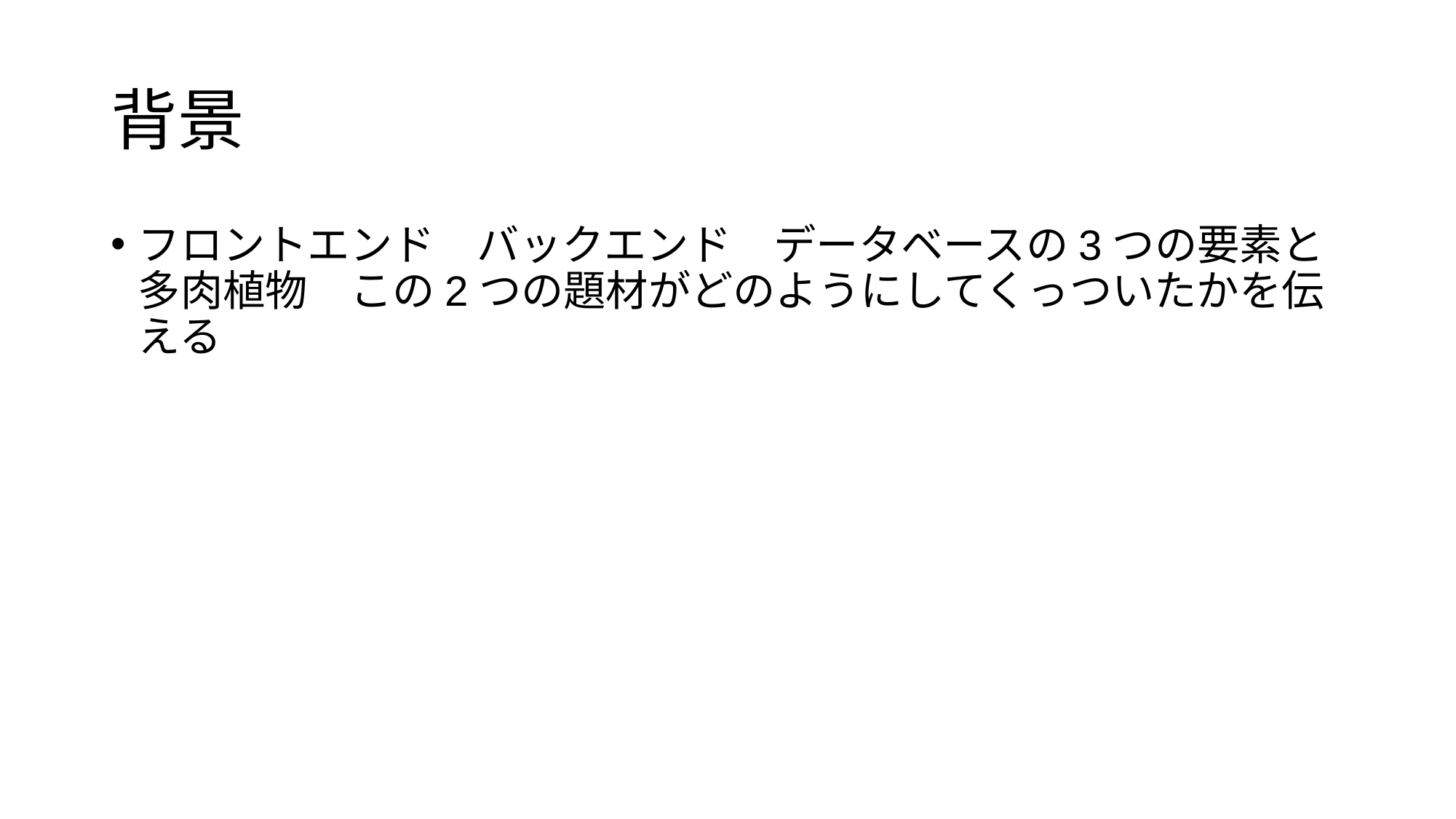

# 背景
フロントエンド　バックエンド　データベースの3つの要素と多肉植物　この2つの題材がどのようにしてくっついたかを伝える